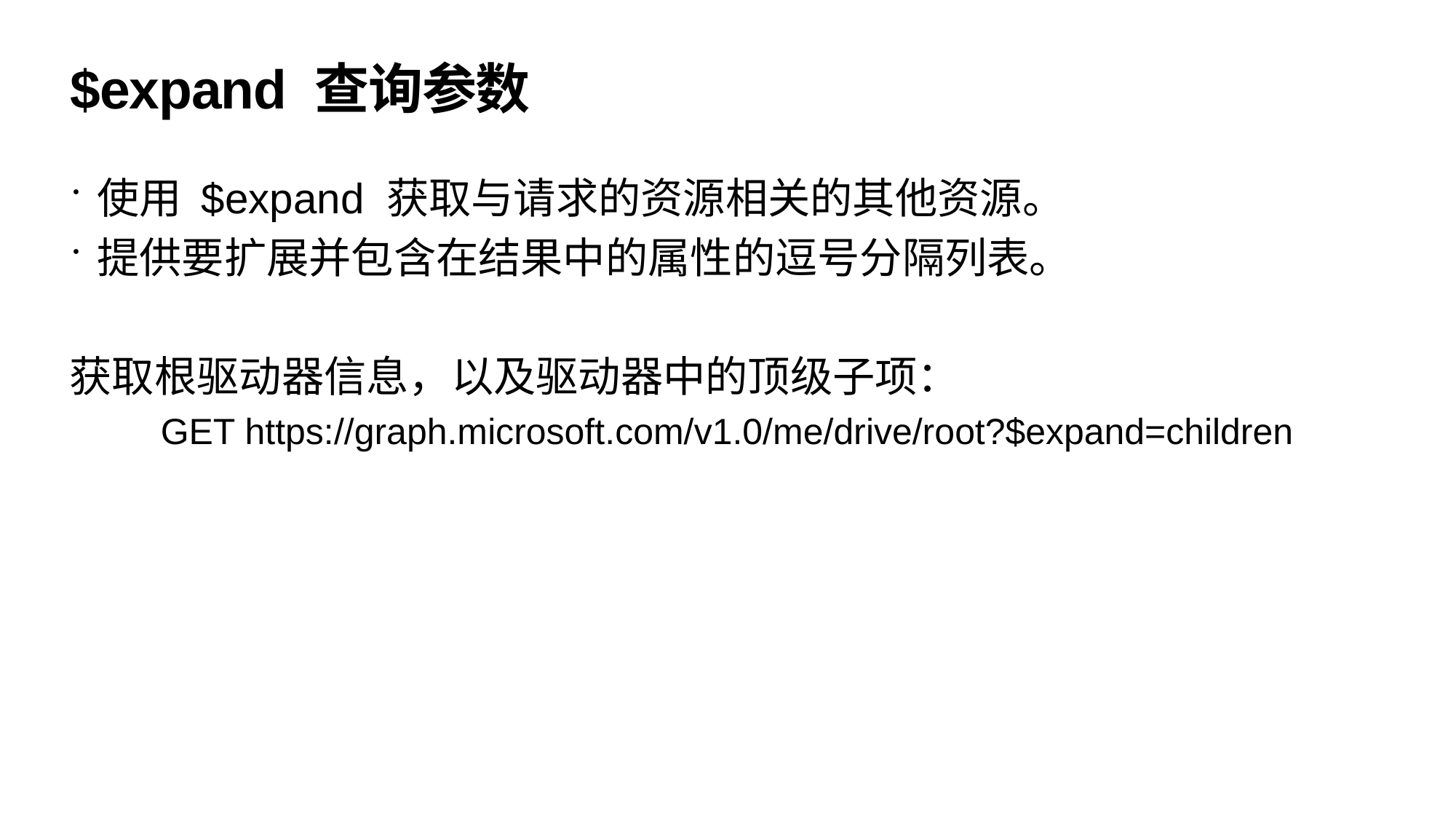

# $expand 查询参数
使用 $expand 获取与请求的资源相关的其他资源。
提供要扩展并包含在结果中的属性的逗号分隔列表。

获取根驱动器信息，以及驱动器中的顶级子项：
GET https://graph.microsoft.com/v1.0/me/drive/root?$expand=children